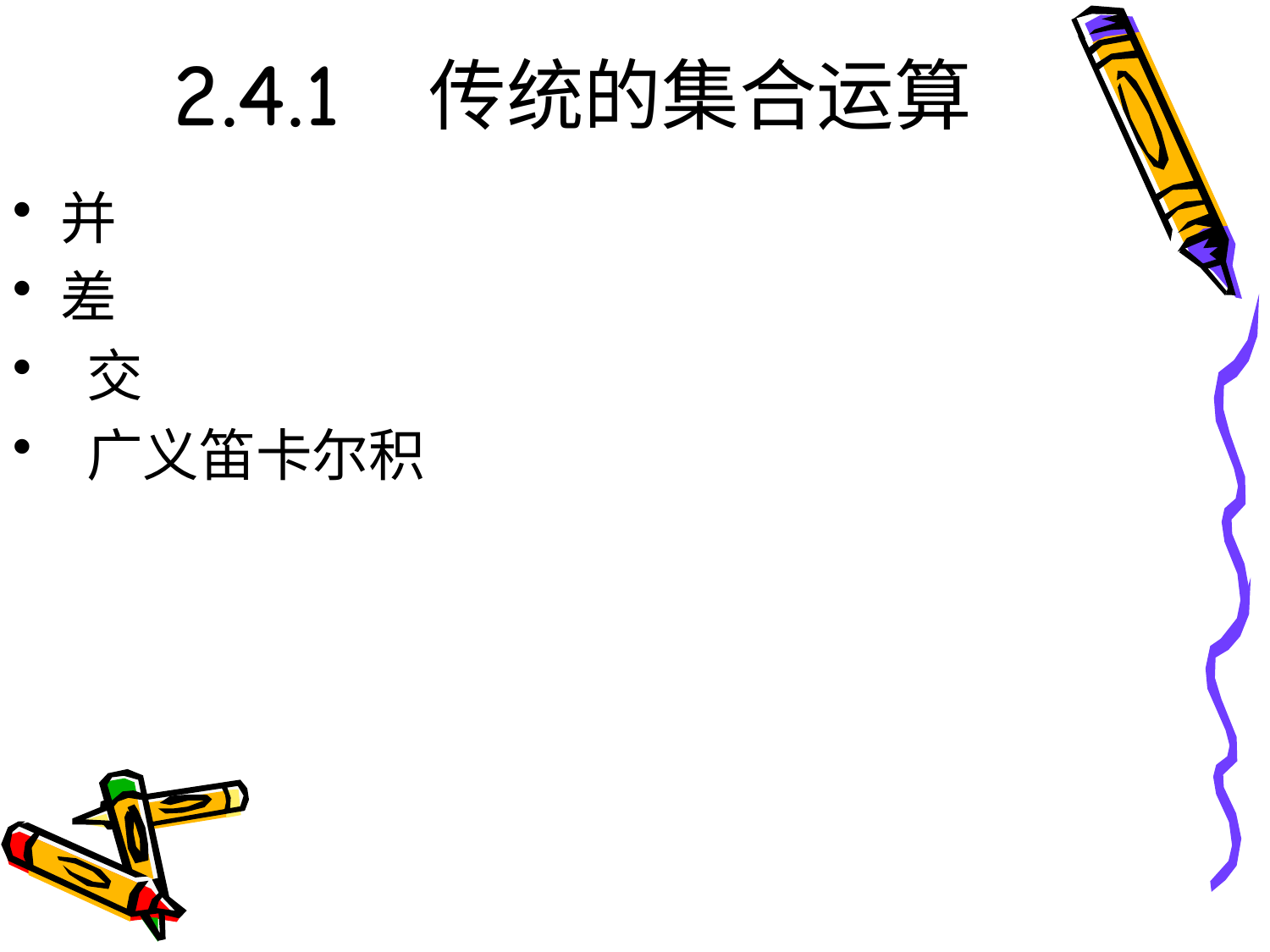

# 2.4.1   传统的集合运算
并
差
 交
 广义笛卡尔积